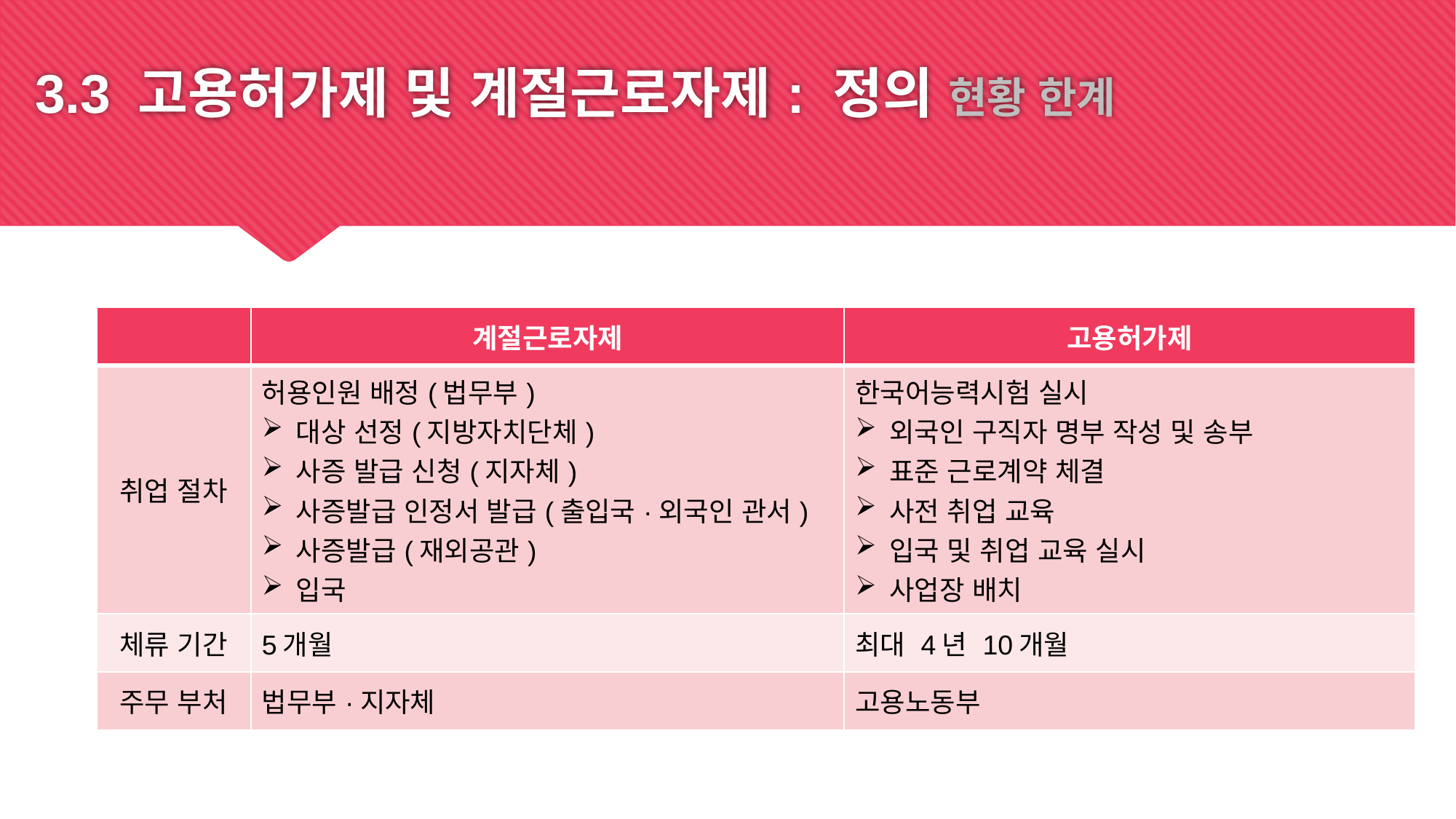

3.3 고용허가제 및 계절근로자제: 정의 현황 한계
|  | 계절근로자제 | 고용허가제 |
| --- | --- | --- |
| 취업 절차 | 허용인원 배정(법무부) 대상 선정(지방자치단체) 사증 발급 신청(지자체) 사증발급 인정서 발급(출입국·외국인 관서) 사증발급(재외공관) 입국 | 한국어능력시험 실시 외국인 구직자 명부 작성 및 송부 표준 근로계약 체결 사전 취업 교육 입국 및 취업 교육 실시 사업장 배치 |
| 체류 기간 | 5개월 | 최대 4년 10개월 |
| 주무 부처 | 법무부·지자체 | 고용노동부 |